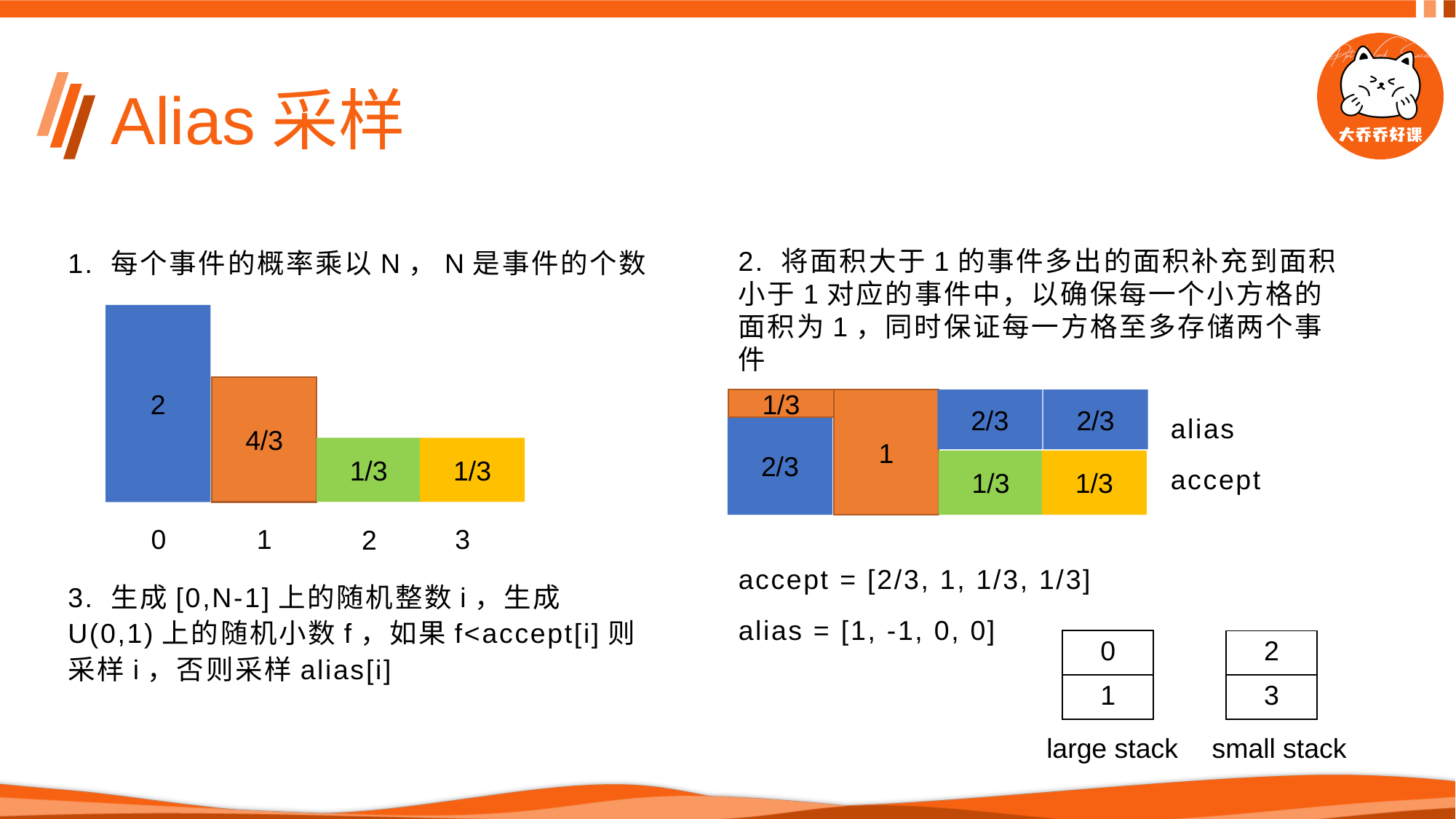

# Alias采样
1. 每个事件的概率乘以N，N是事件的个数
2. 将面积大于1的事件多出的面积补充到面积小于1对应的事件中，以确保每一个小方格的面积为1，同时保证每一方格至多存储两个事件
2
4/3
1/3
1
2/3
2/3
alias
accept
2/3
1/3
1/3
1/3
1/3
0
1
3
2
accept = [2/3, 1, 1/3, 1/3]
alias = [1, -1, 0, 0]
3. 生成[0,N-1]上的随机整数i，生成U(0,1)上的随机小数f，如果f<accept[i]则采样i，否则采样alias[i]
| 0 |
| --- |
| 1 |
| 2 |
| --- |
| 3 |
large stack
small stack